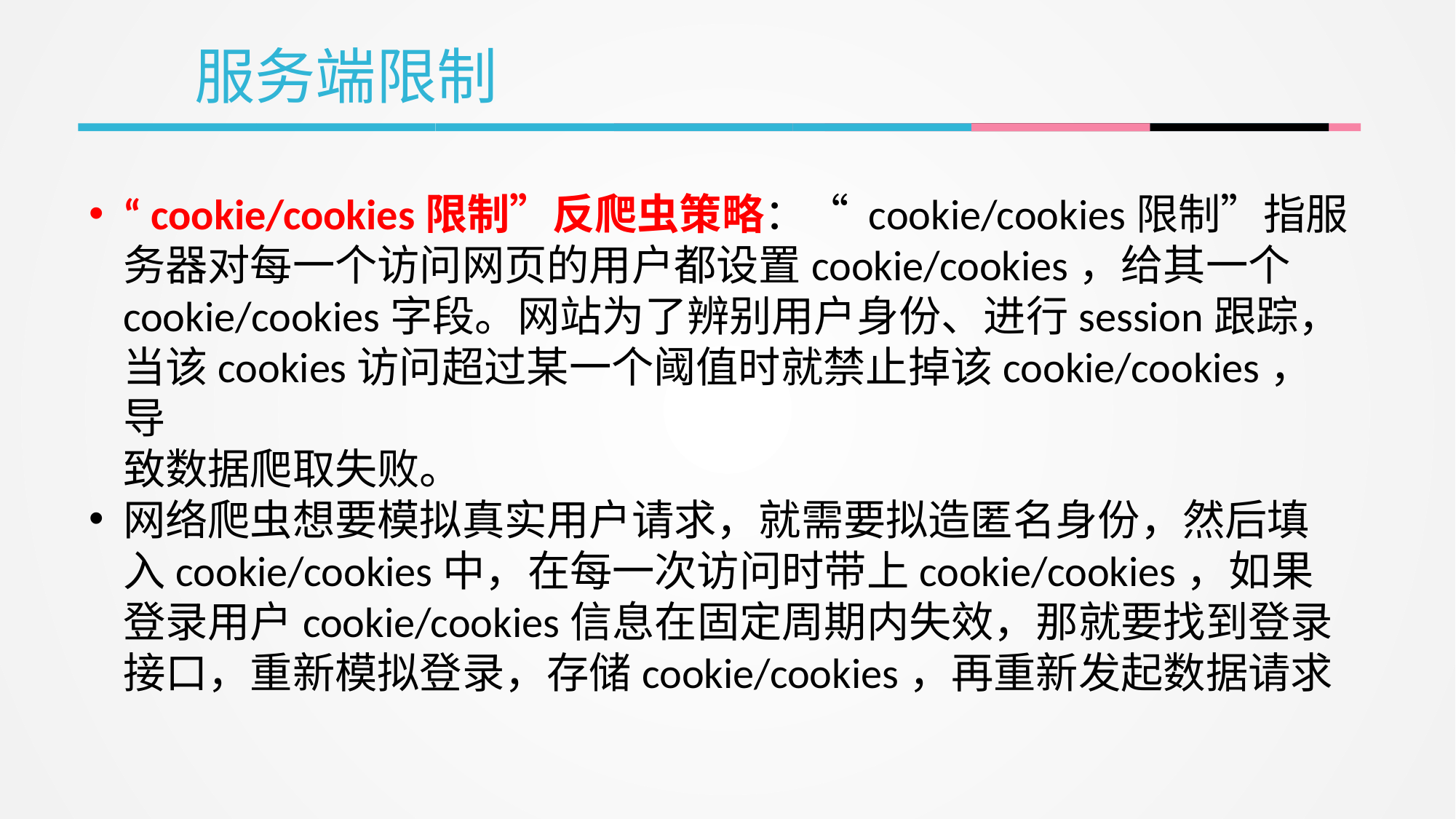

服务端限制

“ cookie/cookies限制”反爬虫策略：“ cookie/cookies限制”指服务器对每一个访问网页的用户都设置cookie/cookies，给其一个cookie/cookies字段。网站为了辨别用户身份、进行session跟踪，当该cookies访问超过某一个阈值时就禁止掉该cookie/cookies，导
致数据爬取失败。
网络爬虫想要模拟真实用户请求，就需要拟造匿名身份，然后填入cookie/cookies中，在每一次访问时带上cookie/cookies，如果登录用户cookie/cookies信息在固定周期内失效，那就要找到登录接口，重新模拟登录，存储cookie/cookies，再重新发起数据请求